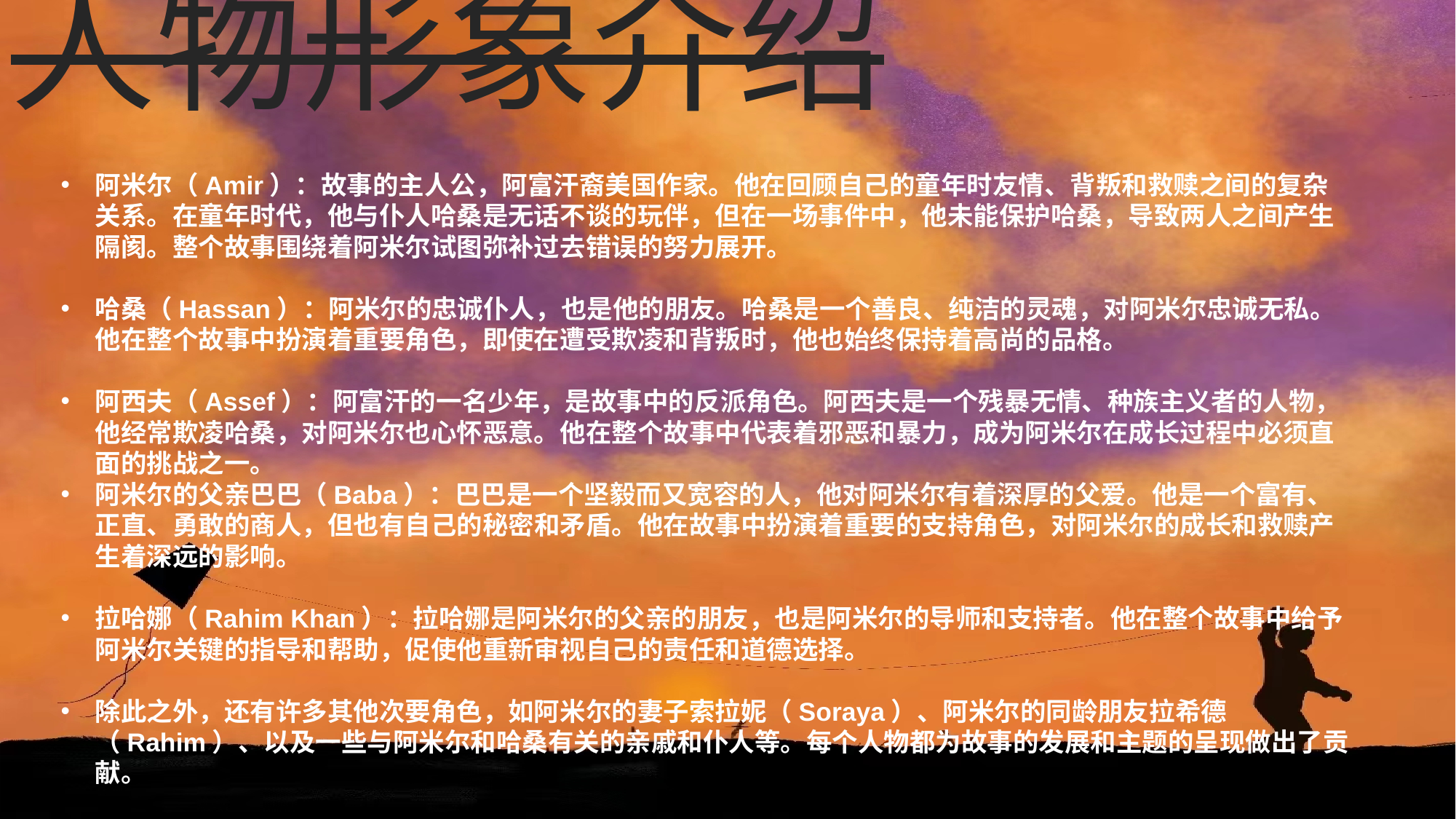

人物形象介绍
阿米尔（Amir）：故事的主人公，阿富汗裔美国作家。他在回顾自己的童年时友情、背叛和救赎之间的复杂关系。在童年时代，他与仆人哈桑是无话不谈的玩伴，但在一场事件中，他未能保护哈桑，导致两人之间产生隔阂。整个故事围绕着阿米尔试图弥补过去错误的努力展开。

哈桑（Hassan）：阿米尔的忠诚仆人，也是他的朋友。哈桑是一个善良、纯洁的灵魂，对阿米尔忠诚无私。他在整个故事中扮演着重要角色，即使在遭受欺凌和背叛时，他也始终保持着高尚的品格。

阿西夫（Assef）：阿富汗的一名少年，是故事中的反派角色。阿西夫是一个残暴无情、种族主义者的人物，他经常欺凌哈桑，对阿米尔也心怀恶意。他在整个故事中代表着邪恶和暴力，成为阿米尔在成长过程中必须直面的挑战之一。
阿米尔的父亲巴巴（Baba）：巴巴是一个坚毅而又宽容的人，他对阿米尔有着深厚的父爱。他是一个富有、正直、勇敢的商人，但也有自己的秘密和矛盾。他在故事中扮演着重要的支持角色，对阿米尔的成长和救赎产生着深远的影响。

拉哈娜（Rahim Khan）：拉哈娜是阿米尔的父亲的朋友，也是阿米尔的导师和支持者。他在整个故事中给予阿米尔关键的指导和帮助，促使他重新审视自己的责任和道德选择。

除此之外，还有许多其他次要角色，如阿米尔的妻子索拉妮（Soraya）、阿米尔的同龄朋友拉希德（Rahim）、以及一些与阿米尔和哈桑有关的亲戚和仆人等。每个人物都为故事的发展和主题的呈现做出了贡献。